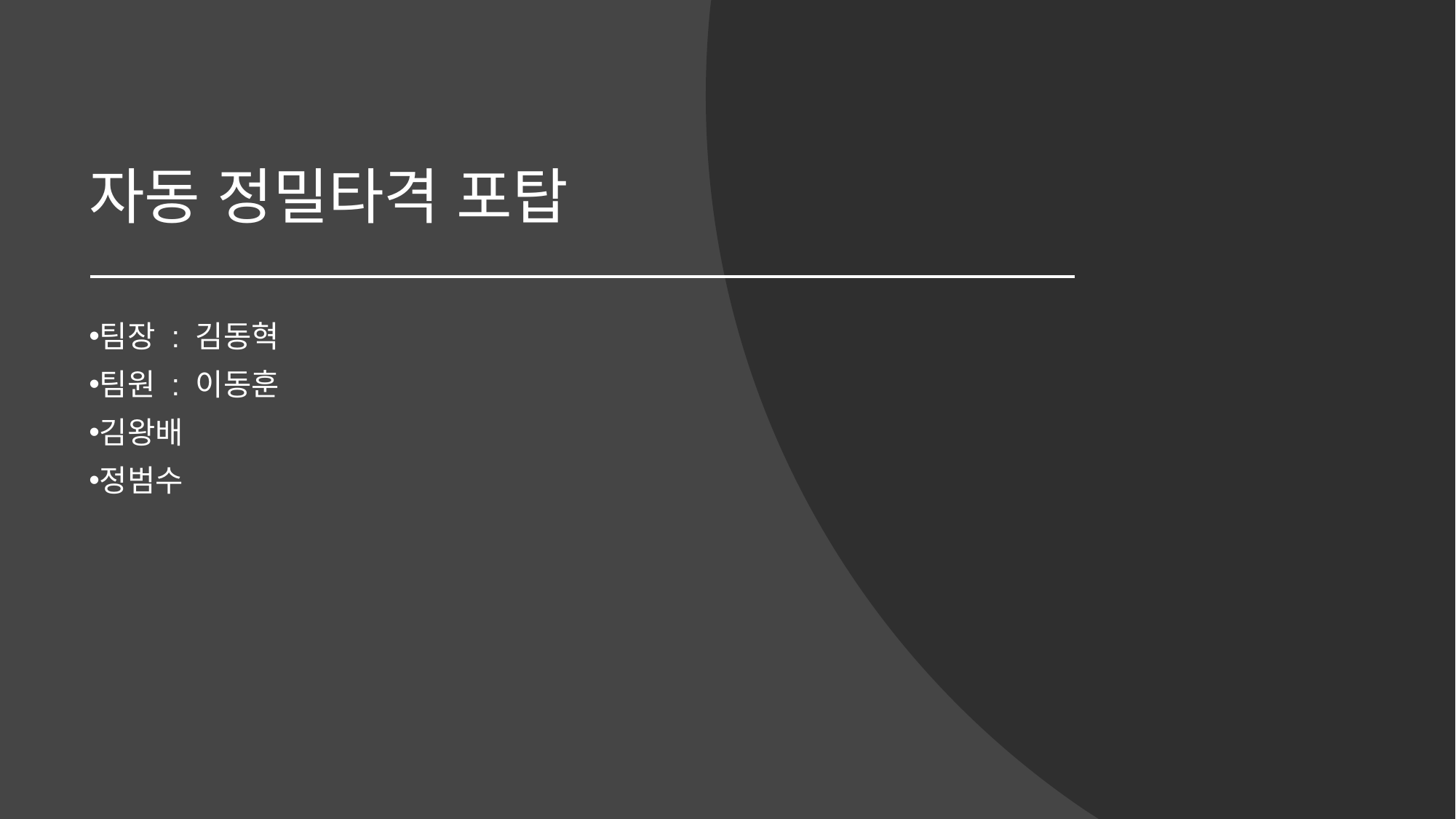

# 자동 정밀타격 포탑
팀장 : 김동혁
팀원 : 이동훈
김왕배
정범수